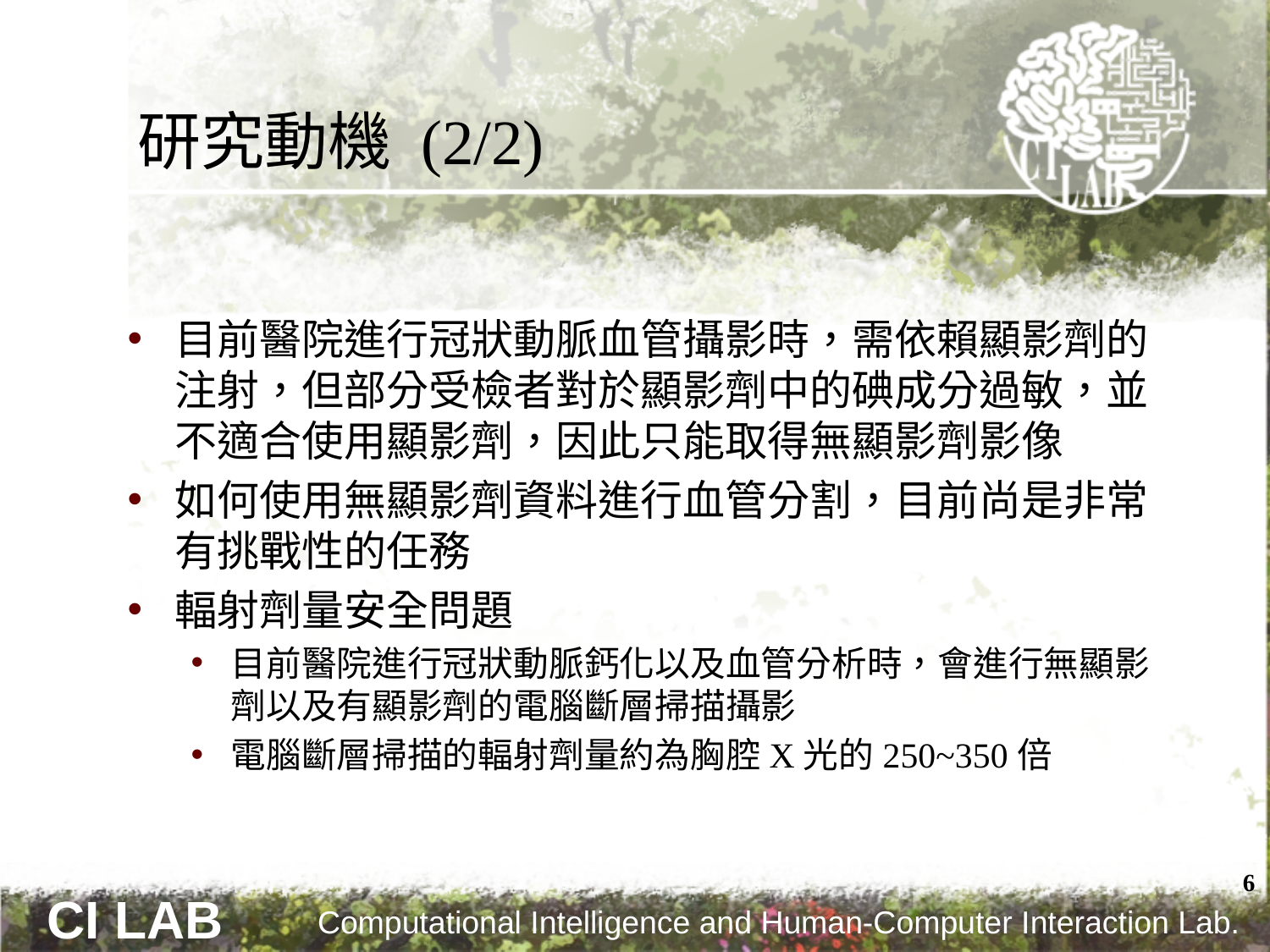

# 研究動機 (2/2)
目前醫院進行冠狀動脈血管攝影時，需依賴顯影劑的注射，但部分受檢者對於顯影劑中的碘成分過敏，並不適合使用顯影劑，因此只能取得無顯影劑影像
如何使用無顯影劑資料進行血管分割，目前尚是非常有挑戰性的任務
輻射劑量安全問題
目前醫院進行冠狀動脈鈣化以及血管分析時，會進行無顯影劑以及有顯影劑的電腦斷層掃描攝影
電腦斷層掃描的輻射劑量約為胸腔X光的250~350倍

6